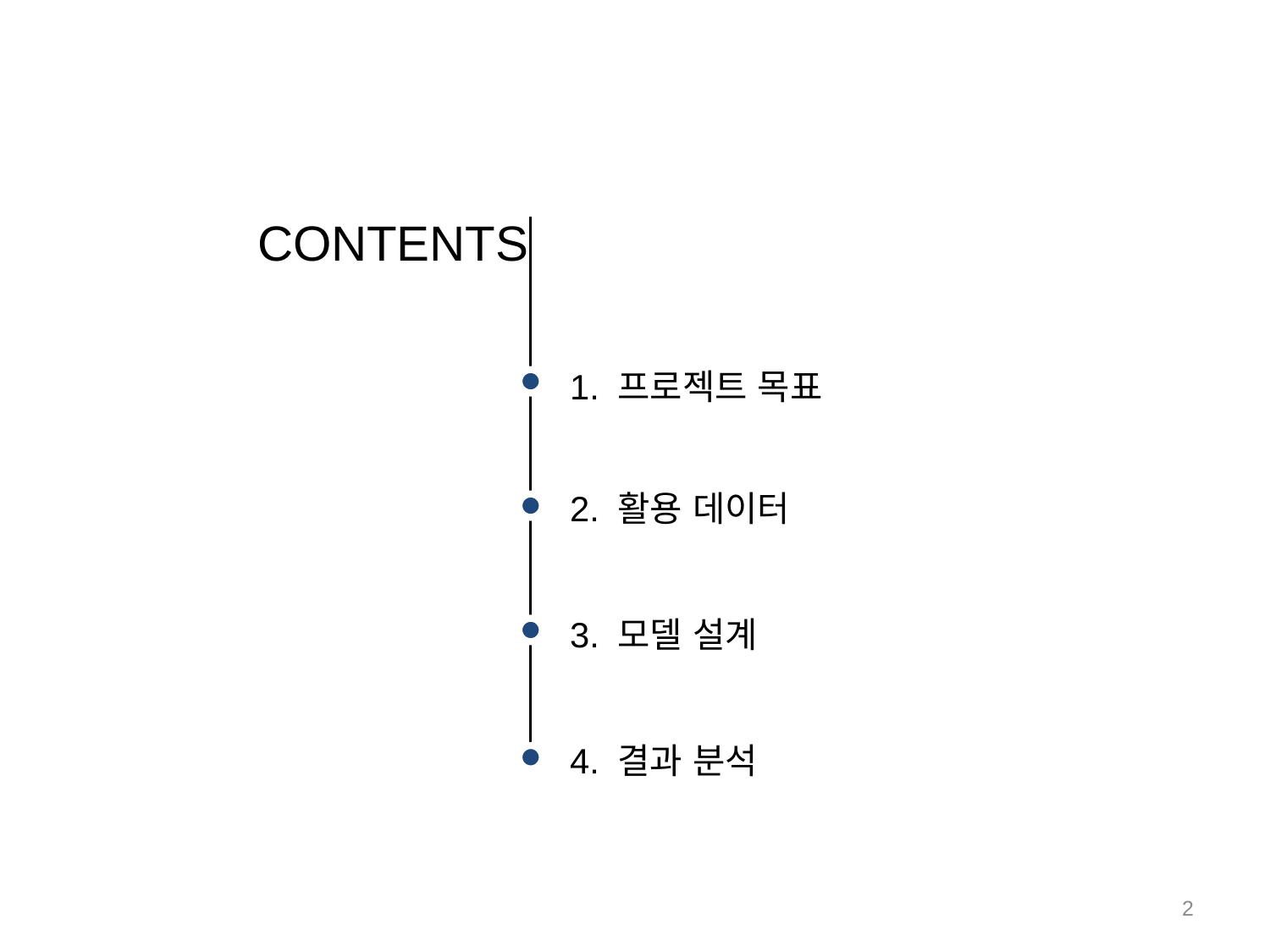

CONTENTS
1. 프로젝트 목표

2. 활용 데이터

3. 모델 설계

4. 결과 분석

2